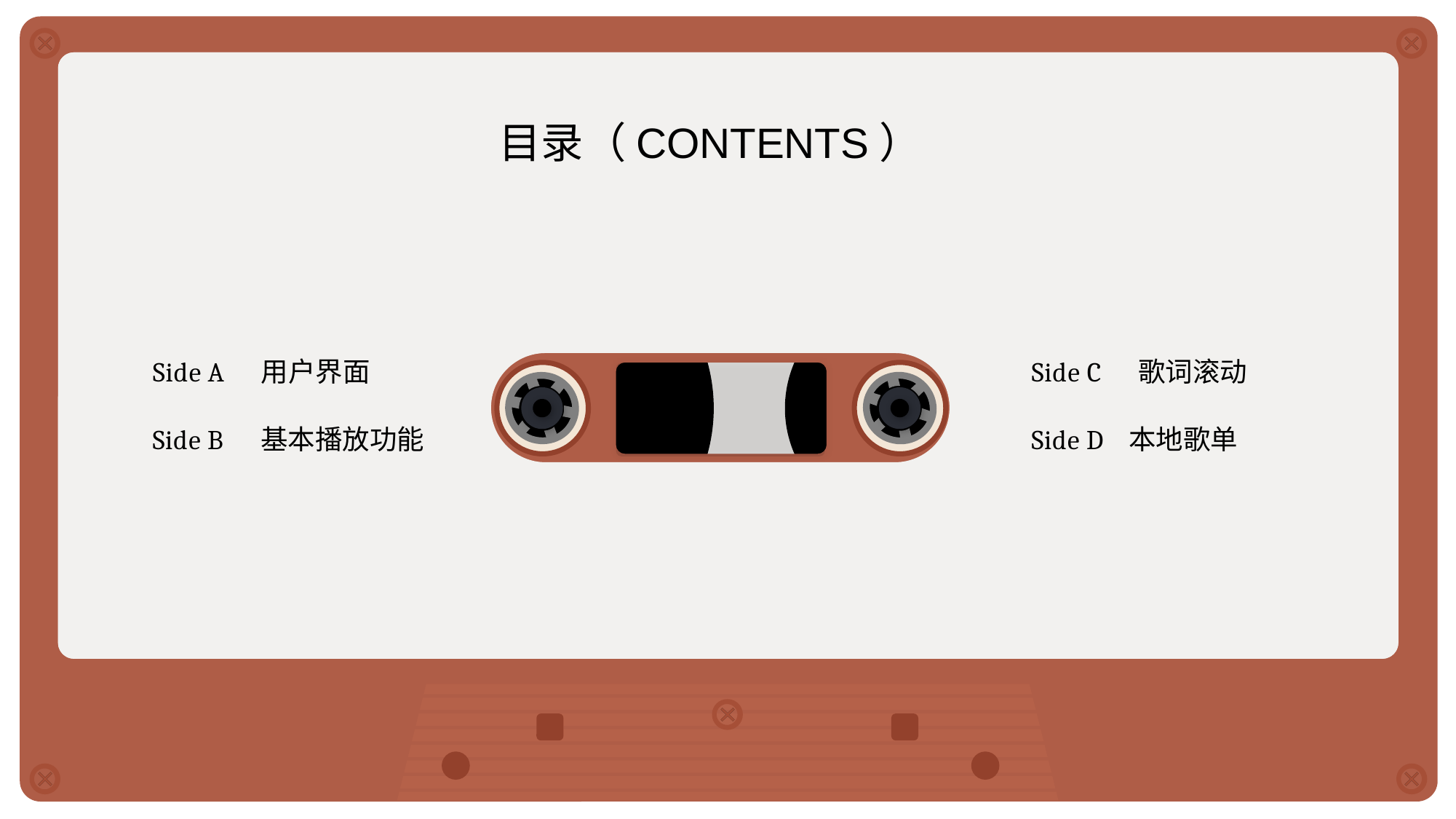

目录（CONTENTS）
Side A     用户界面
Side C     歌词滚动
Side B     基本播放功能
Side D   本地歌单